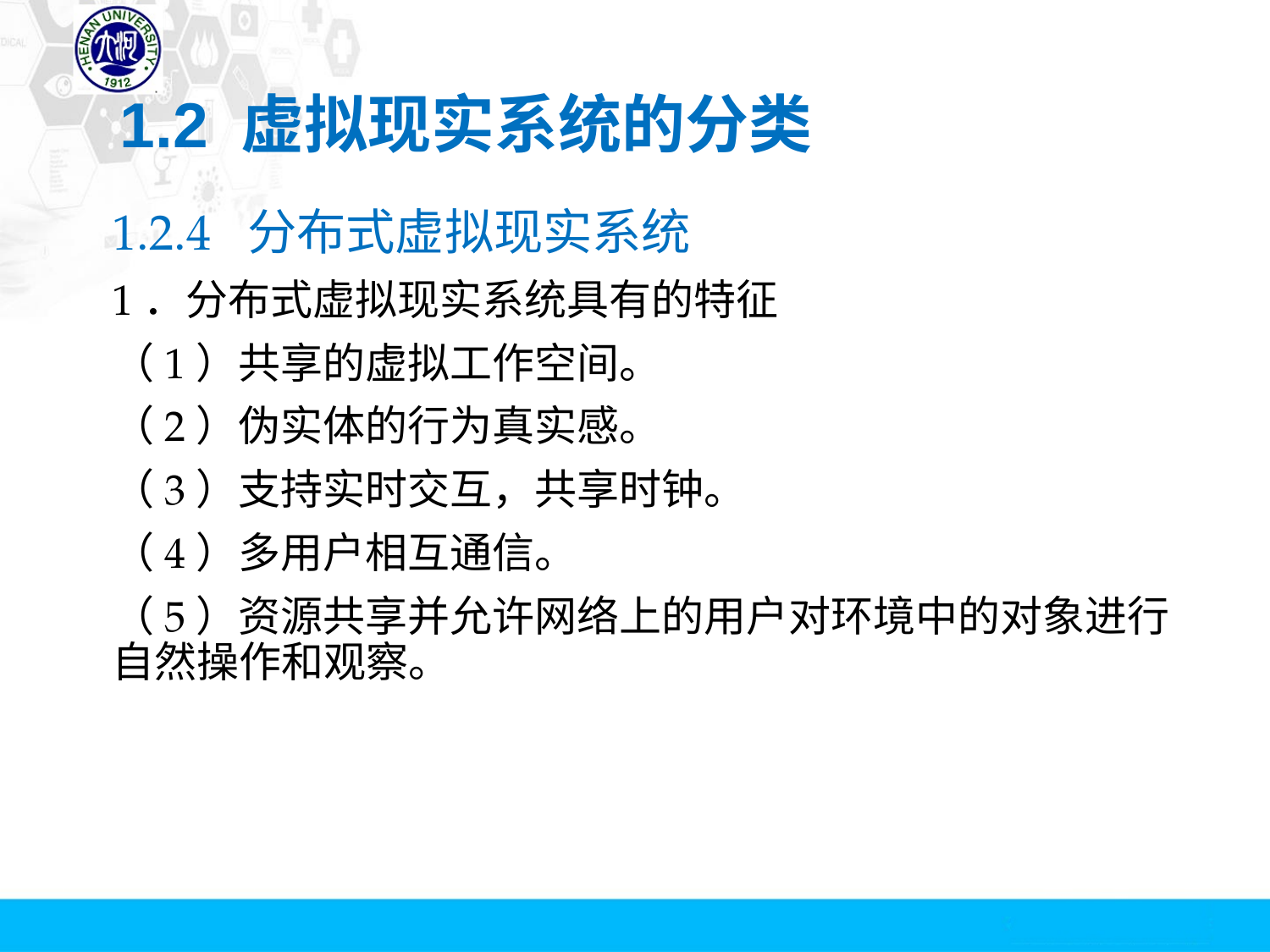

# 1.2 虚拟现实系统的分类
1.2.4  分布式虚拟现实系统
1．分布式虚拟现实系统具有的特征
（1）共享的虚拟工作空间。
（2）伪实体的行为真实感。
（3）支持实时交互，共享时钟。
（4）多用户相互通信。
（5）资源共享并允许网络上的用户对环境中的对象进行自然操作和观察。